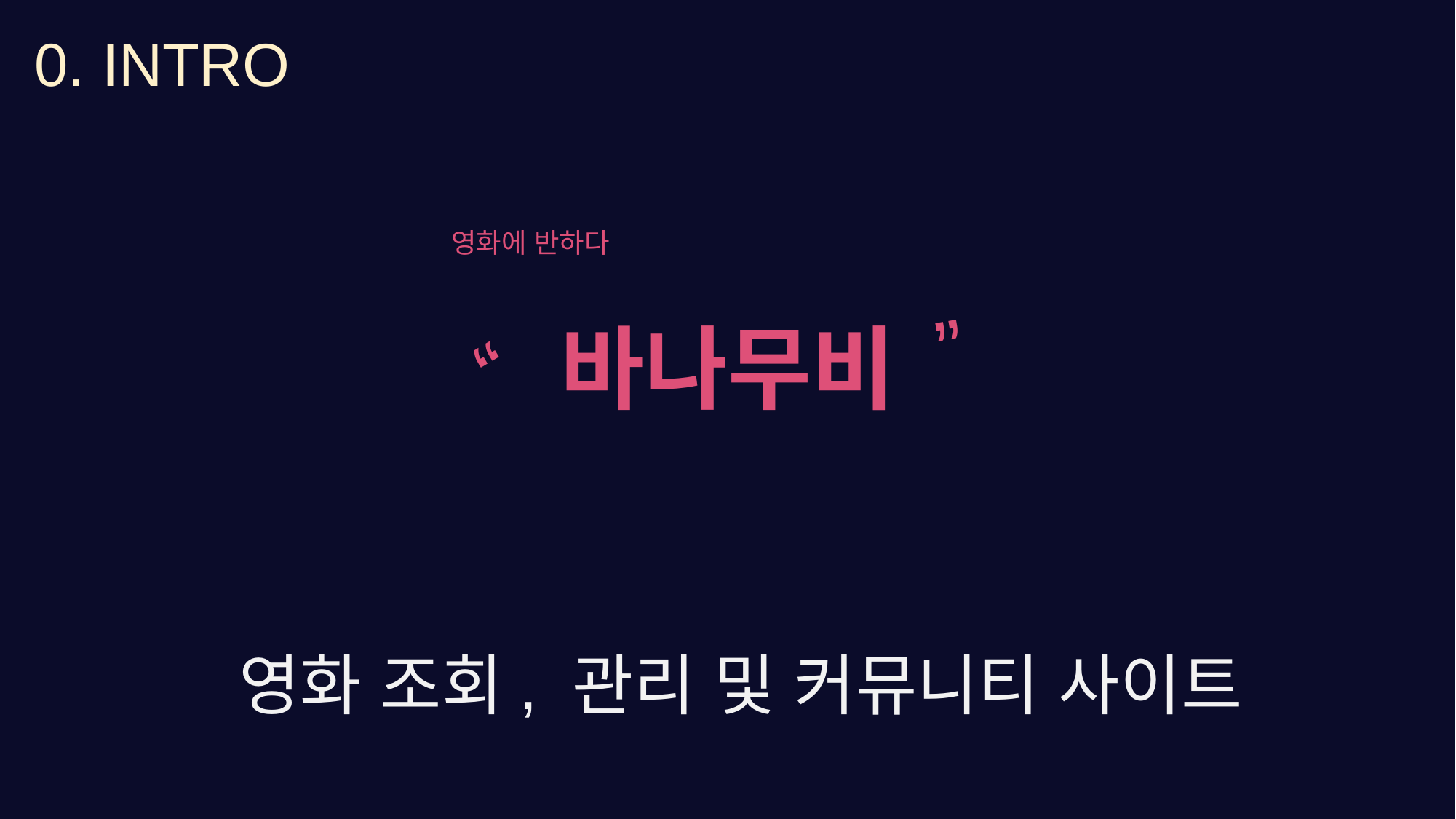

0. INTRO
영화에 반하다
“
”
바나무비
영화 조회, 관리 및 커뮤니티 사이트